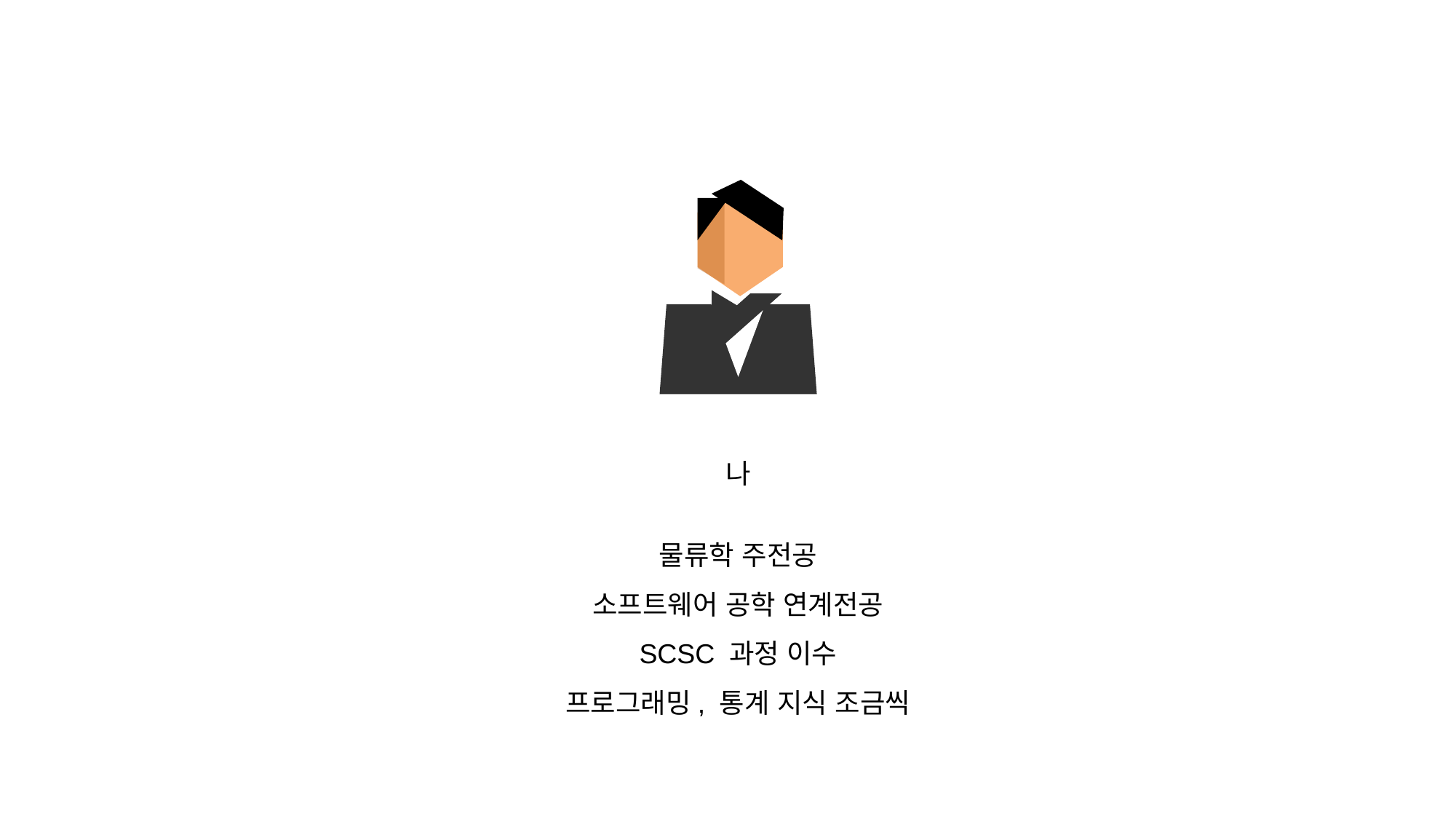

나

물류학 주전공
소프트웨어 공학 연계전공
SCSC 과정 이수
프로그래밍, 통계 지식 조금씩